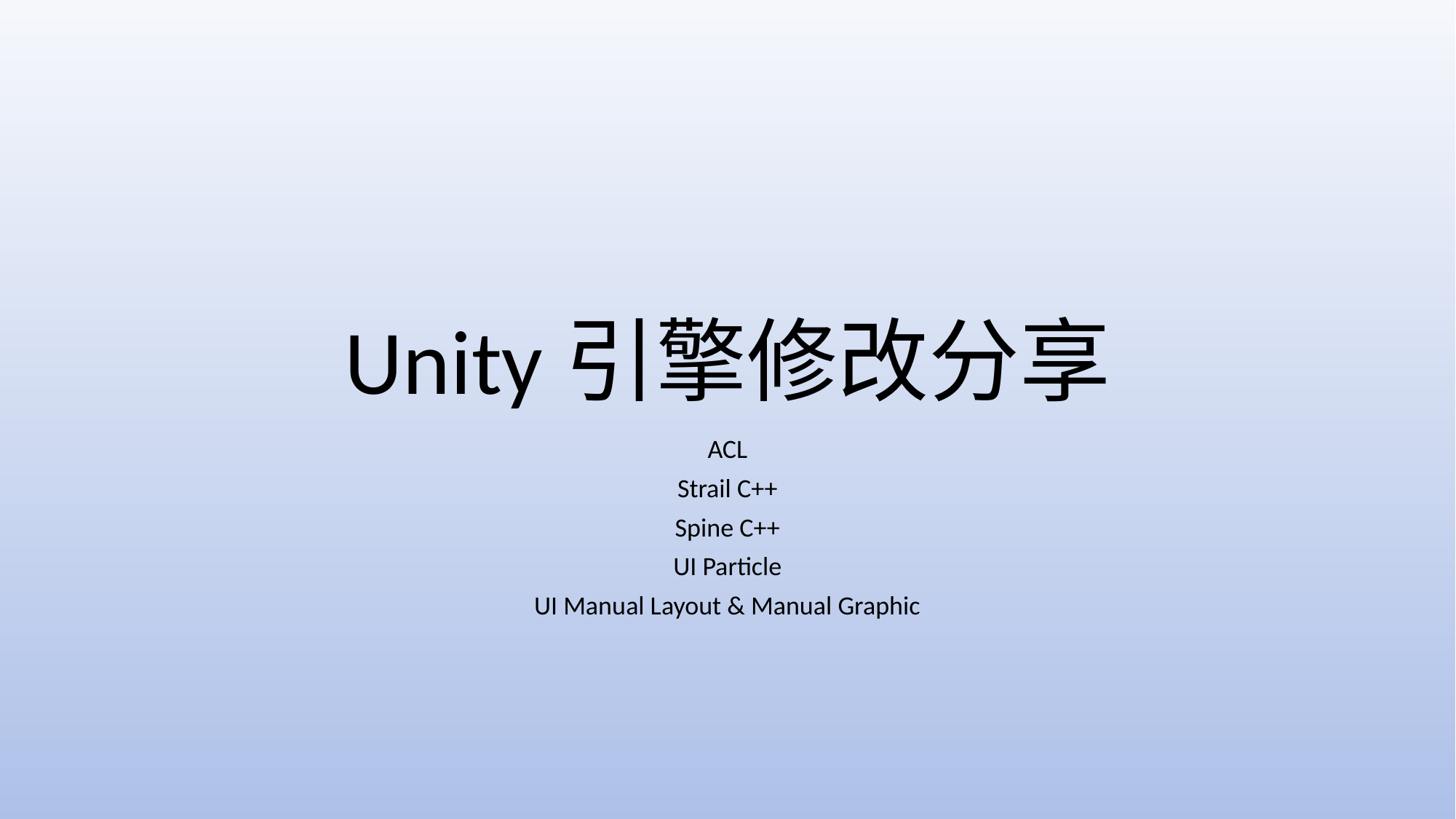

# Unity引擎修改分享
ACL
Strail C++
Spine C++
UI Particle
UI Manual Layout & Manual Graphic